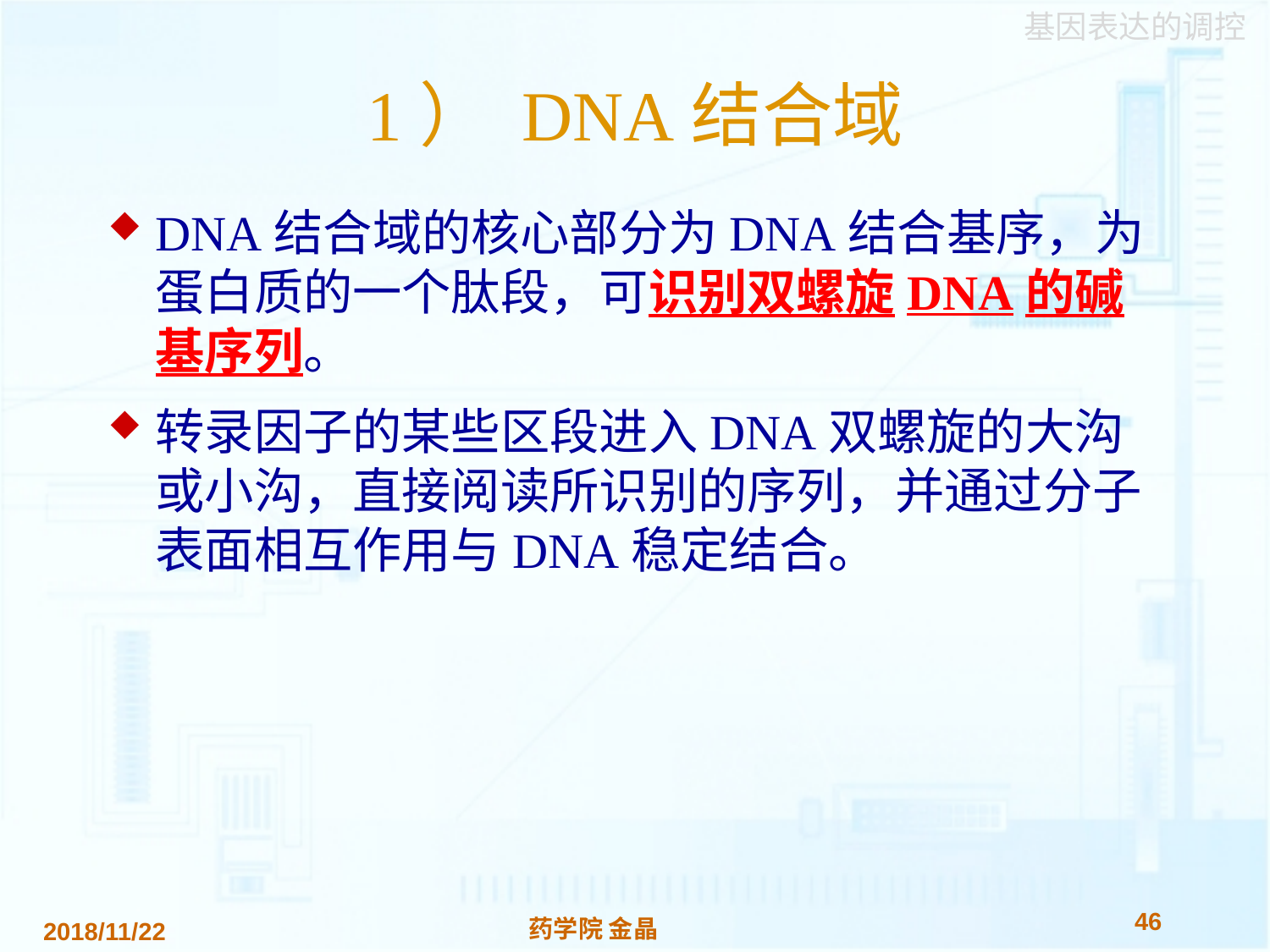

# 1） DNA结合域
DNA结合域的核心部分为DNA结合基序，为蛋白质的一个肽段，可识别双螺旋DNA的碱基序列。
转录因子的某些区段进入DNA双螺旋的大沟或小沟，直接阅读所识别的序列，并通过分子表面相互作用与DNA稳定结合。
46
药学院 金晶
2018/11/22